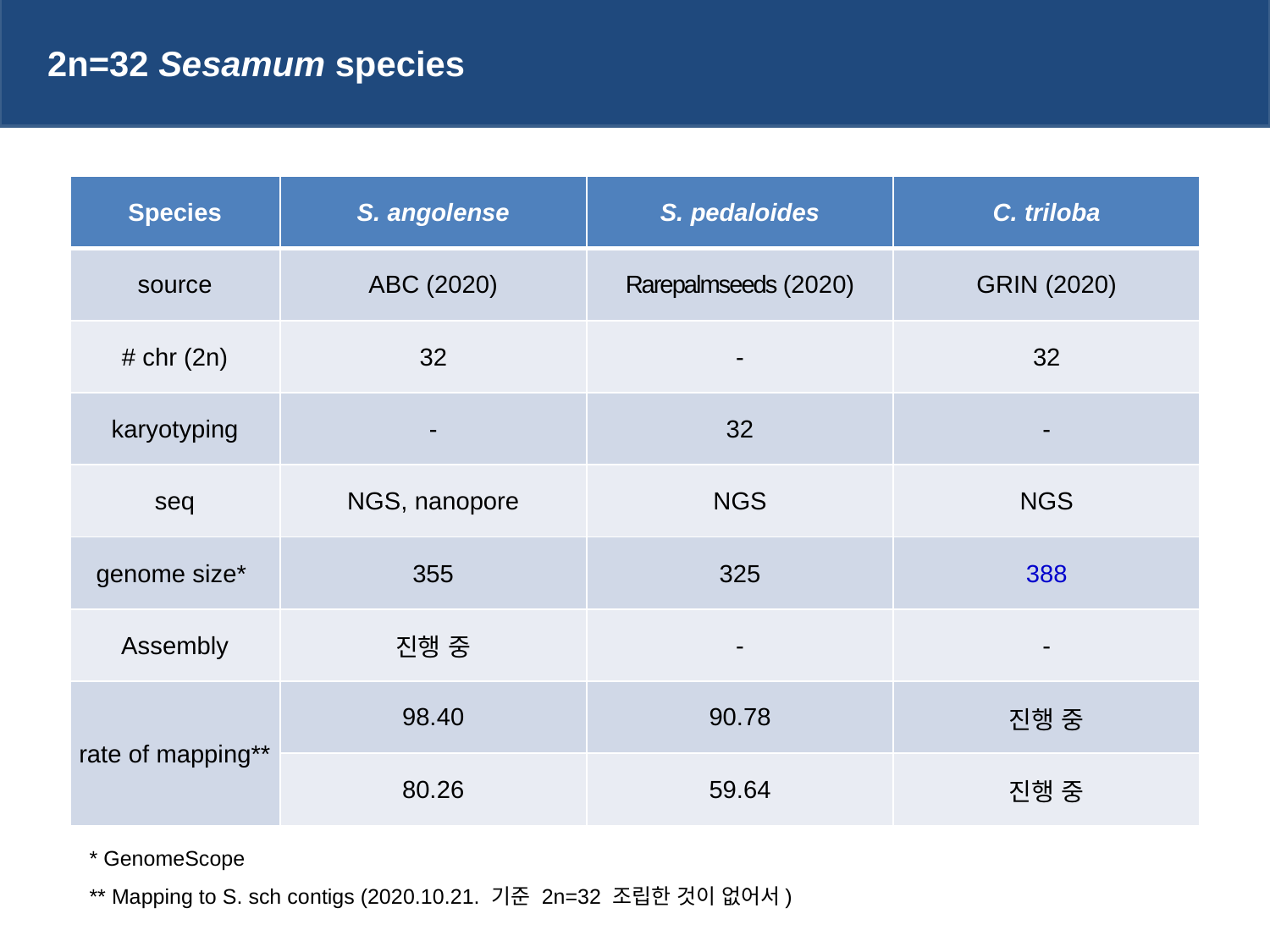

2n=32 Sesamum species
| Species | S. angolense | S. pedaloides | C. triloba |
| --- | --- | --- | --- |
| source | ABC (2020) | Rarepalmseeds (2020) | GRIN (2020) |
| # chr (2n) | 32 | - | 32 |
| karyotyping | - | 32 | - |
| seq | NGS, nanopore | NGS | NGS |
| genome size\* | 355 | 325 | 388 |
| Assembly | 진행 중 | - | - |
| rate of mapping\*\* | 98.40 | 90.78 | 진행 중 |
|  | 80.26 | 59.64 | 진행 중 |

* GenomeScope
** Mapping to S. sch contigs (2020.10.21. 기준 2n=32 조립한 것이 없어서)